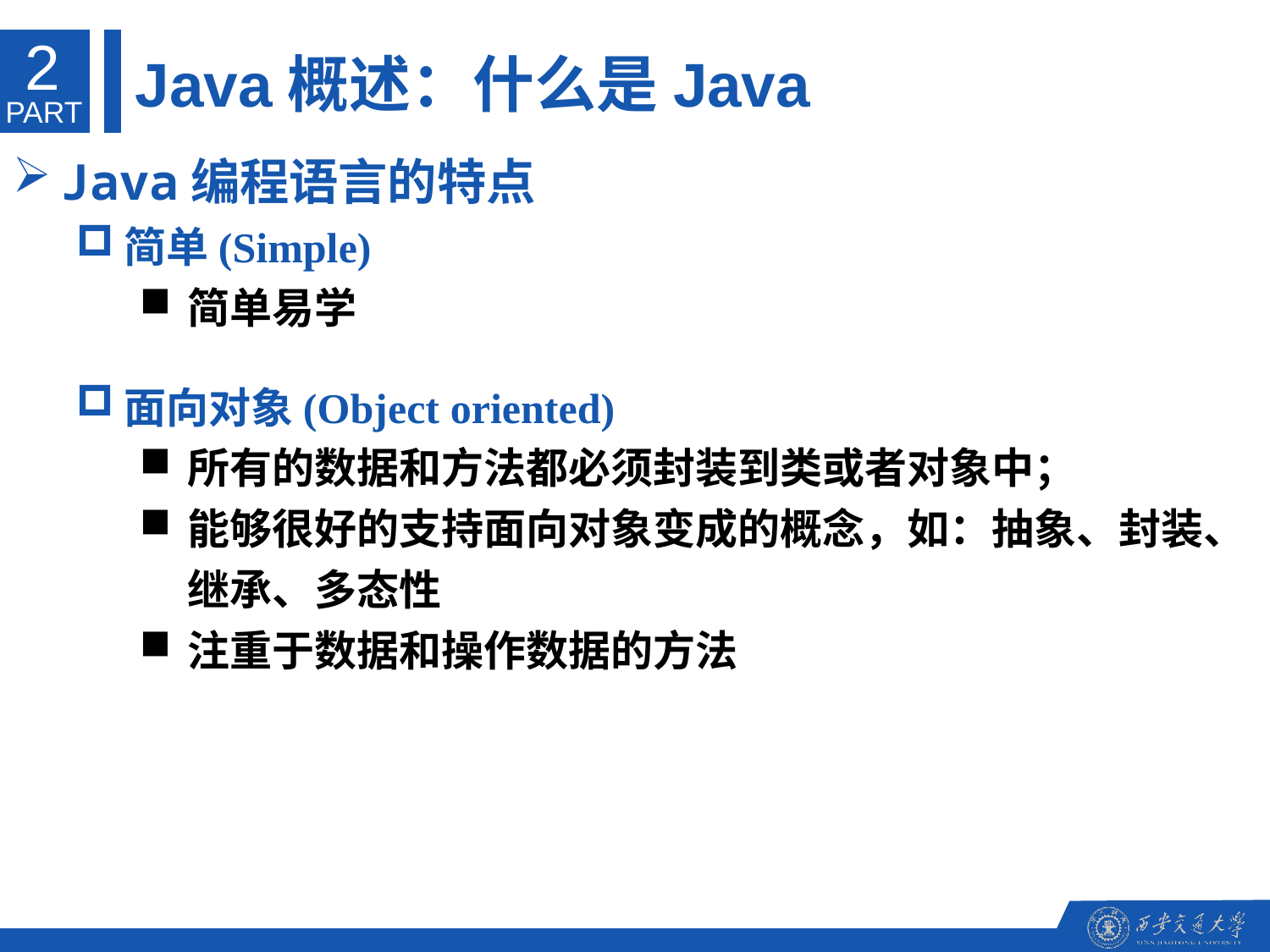

2
Java概述：什么是Java
PART
Java编程语言的特点
简单(Simple)
简单易学

面向对象(Object oriented)
所有的数据和方法都必须封装到类或者对象中；
能够很好的支持面向对象变成的概念，如：抽象、封装、继承、多态性
注重于数据和操作数据的方法